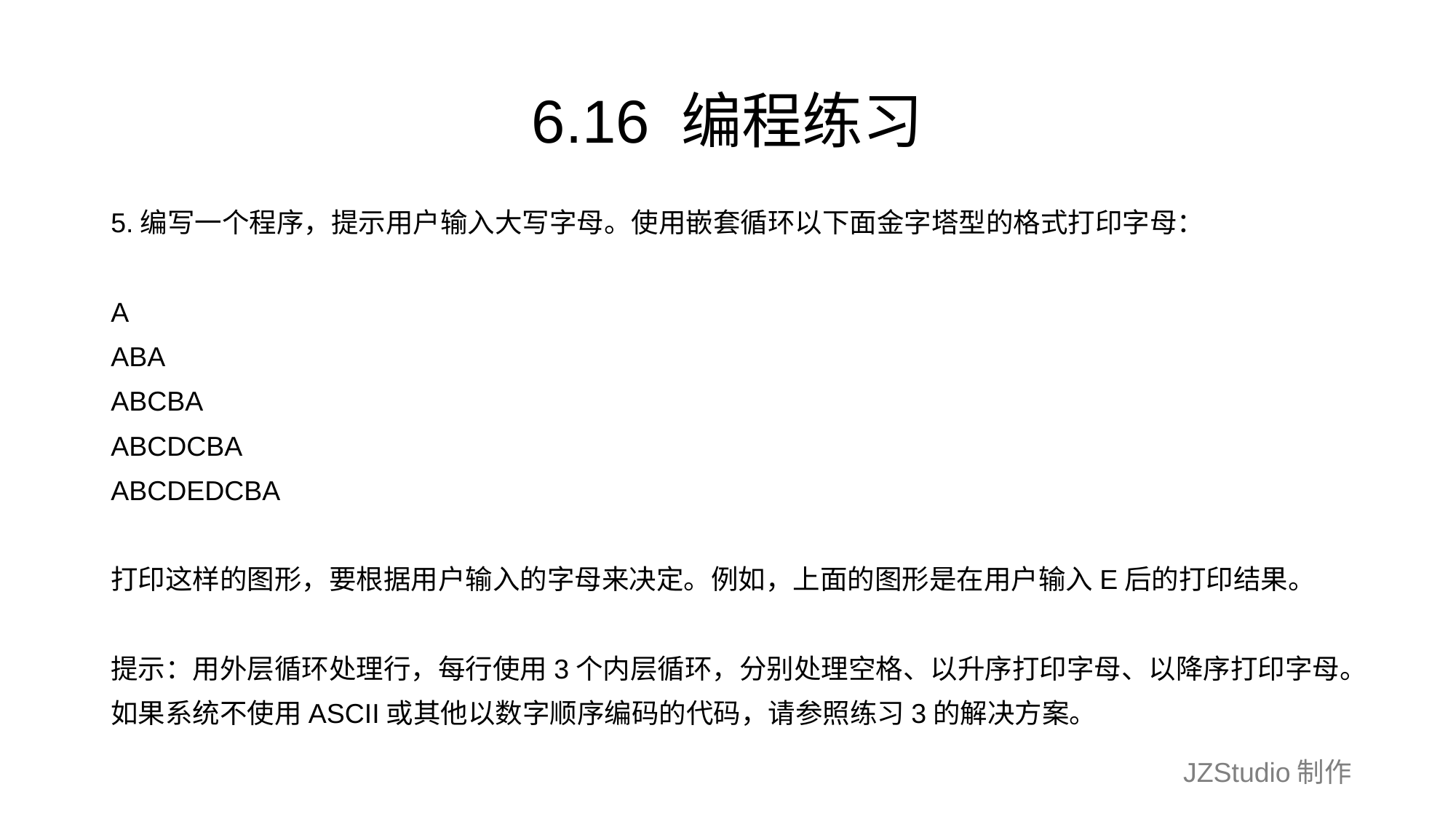

# 6.16 编程练习
5.编写一个程序，提示用户输入大写字母。使用嵌套循环以下面金字塔型的格式打印字母：

A
ABA
ABCBA
ABCDCBA
ABCDEDCBA

打印这样的图形，要根据用户输入的字母来决定。例如，上面的图形是在用户输入E后的打印结果。

提示：用外层循环处理行，每行使用3个内层循环，分别处理空格、以升序打印字母、以降序打印字母。
如果系统不使用ASCII或其他以数字顺序编码的代码，请参照练习3的解决方案。